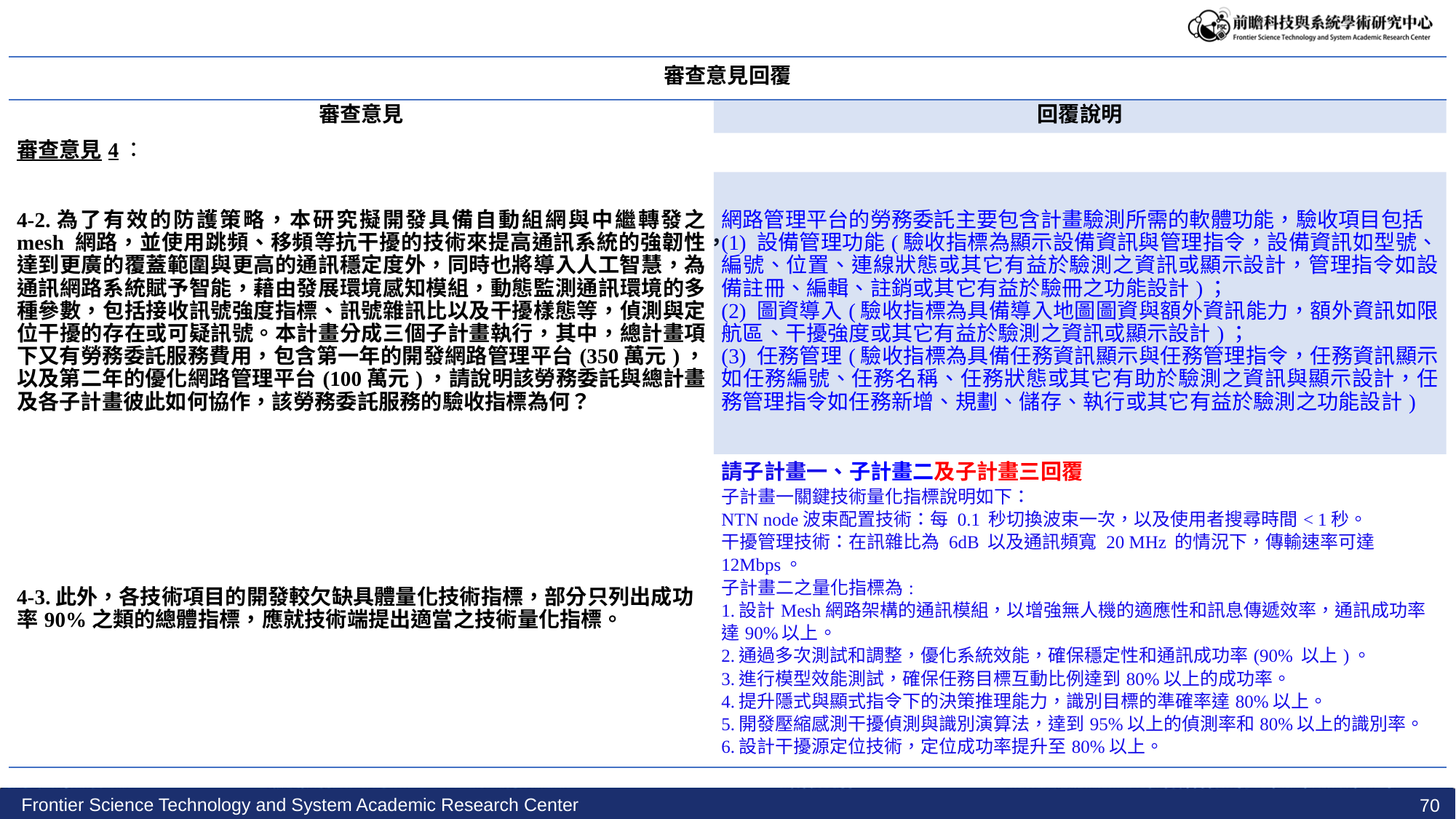

| 審查意見回覆 |  |
| --- | --- |
| 審查意見 | 回覆說明 |
| 審查意見4： |  |
| 4-2.為了有效的防護策略，本研究擬開發具備自動組網與中繼轉發之 mesh 網路，並使用跳頻、移頻等抗干擾的技術來提高通訊系統的強韌性，達到更廣的覆蓋範圍與更高的通訊穩定度外，同時也將導入人工智慧，為通訊網路系統賦予智能，藉由發展環境感知模組，動態監測通訊環境的多種參數，包括接收訊號強度指標、訊號雜訊比以及干擾樣態等，偵測與定位干擾的存在或可疑訊號。本計畫分成三個子計畫執行，其中，總計畫項下又有勞務委託服務費用，包含第一年的開發網路管理平台(350萬元)，以及第二年的優化網路管理平台(100萬元)，請說明該勞務委託與總計畫及各子計畫彼此如何協作，該勞務委託服務的驗收指標為何？ | 網路管理平台的勞務委託主要包含計畫驗測所需的軟體功能，驗收項目包括 (1) 設備管理功能(驗收指標為顯示設備資訊與管理指令，設備資訊如型號、編號、位置、連線狀態或其它有益於驗測之資訊或顯示設計，管理指令如設備註冊、編輯、註銷或其它有益於驗冊之功能設計)； (2) 圖資導入(驗收指標為具備導入地圖圖資與額外資訊能力，額外資訊如限航區、干擾強度或其它有益於驗測之資訊或顯示設計)； (3) 任務管理(驗收指標為具備任務資訊顯示與任務管理指令，任務資訊顯示如任務編號、任務名稱、任務狀態或其它有助於驗測之資訊與顯示設計，任務管理指令如任務新增、規劃、儲存、執行或其它有益於驗測之功能設計) |
| 4-3.此外，各技術項目的開發較欠缺具體量化技術指標，部分只列出成功率90%之類的總體指標，應就技術端提出適當之技術量化指標。 | 請子計畫一、子計畫二及子計畫三回覆 子計畫一關鍵技術量化指標說明如下： NTN node波束配置技術：每 0.1 秒切換波束一次，以及使用者搜尋時間< 1秒。 干擾管理技術：在訊雜比為 6dB 以及通訊頻寬 20 MHz 的情況下，傳輸速率可達 12Mbps。 子計畫二之量化指標為: 1.設計Mesh網路架構的通訊模組，以增強無人機的適應性和訊息傳遞效率，通訊成功率達90%以上。 2.通過多次測試和調整，優化系統效能，確保穩定性和通訊成功率(90% 以上)。 3.進行模型效能測試，確保任務目標互動比例達到80%以上的成功率。 4.提升隱式與顯式指令下的決策推理能力，識別目標的準確率達80%以上。 5.開發壓縮感測干擾偵測與識別演算法，達到95%以上的偵測率和80%以上的識別率。 6.設計干擾源定位技術，定位成功率提升至80%以上。 |